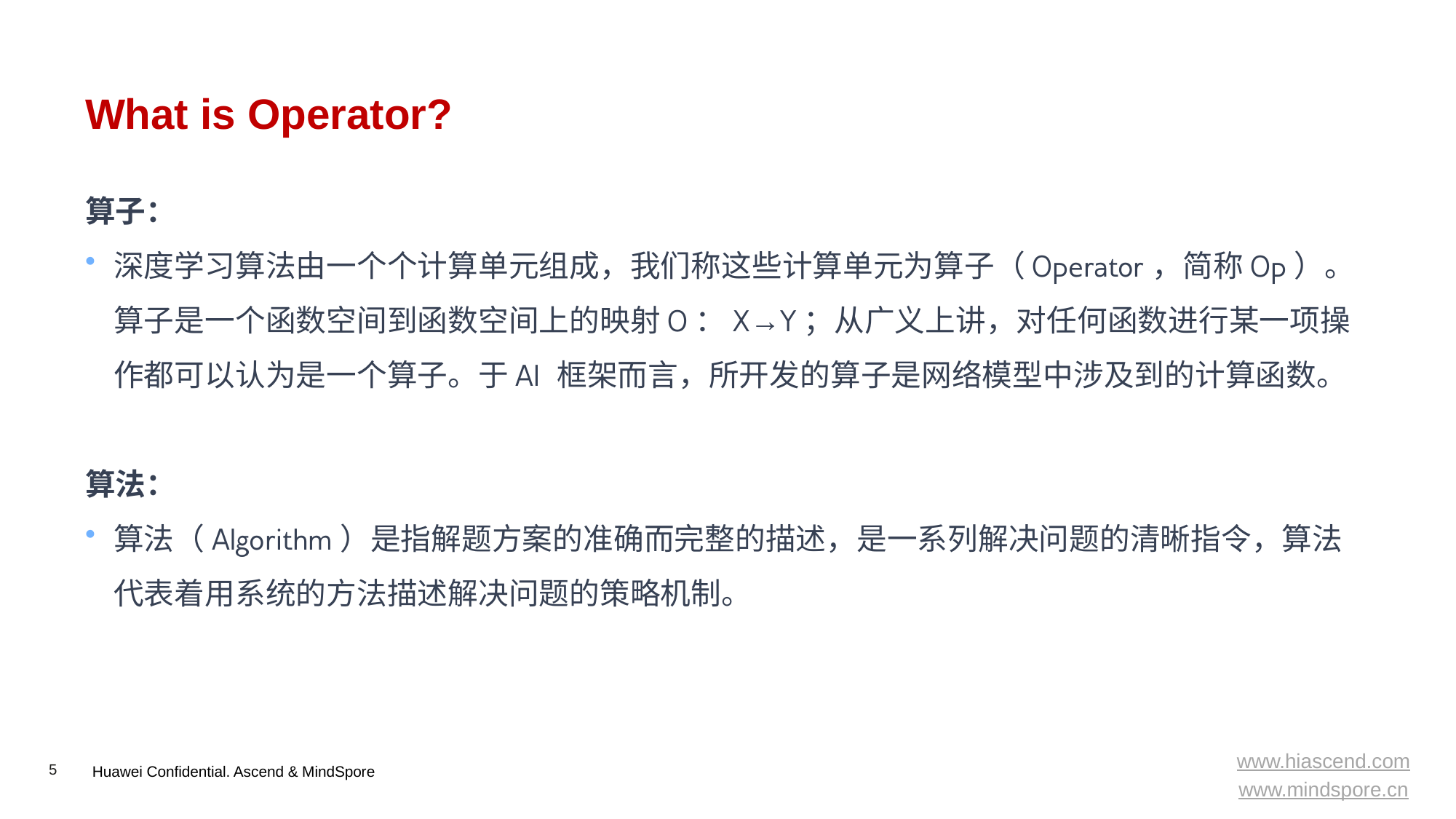

# What is Operator?
算子：
深度学习算法由一个个计算单元组成，我们称这些计算单元为算子（Operator，简称Op）。算子是一个函数空间到函数空间上的映射O：X→Y；从广义上讲，对任何函数进行某一项操作都可以认为是一个算子。于AI 框架而言，所开发的算子是网络模型中涉及到的计算函数。

算法：
算法（Algorithm）是指解题方案的准确而完整的描述，是一系列解决问题的清晰指令，算法代表着用系统的方法描述解决问题的策略机制。